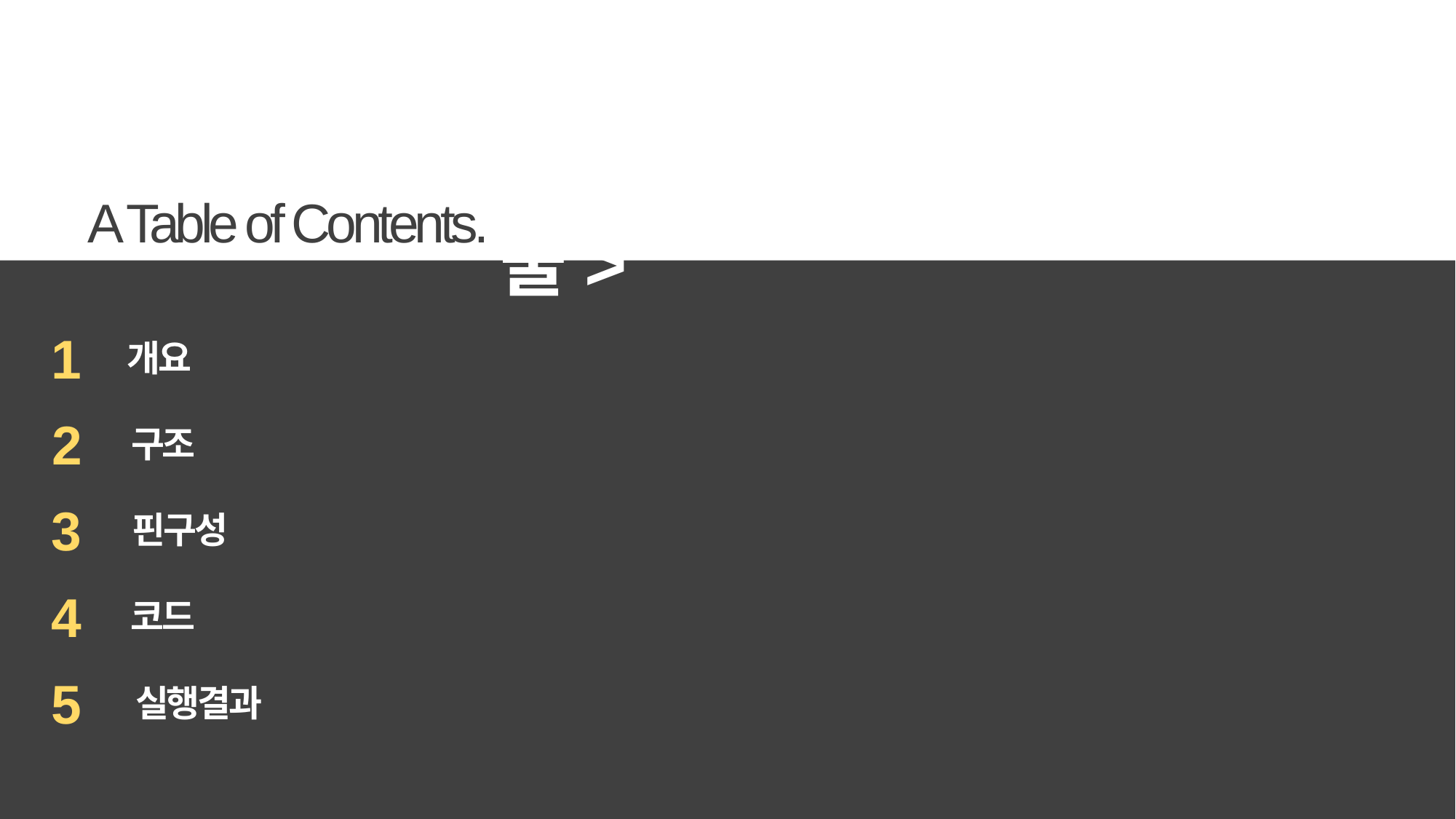

<음성인식기술>

A Table of Contents.
1
개요
2
구조
3
핀구성
4
코드
5
 실행결과